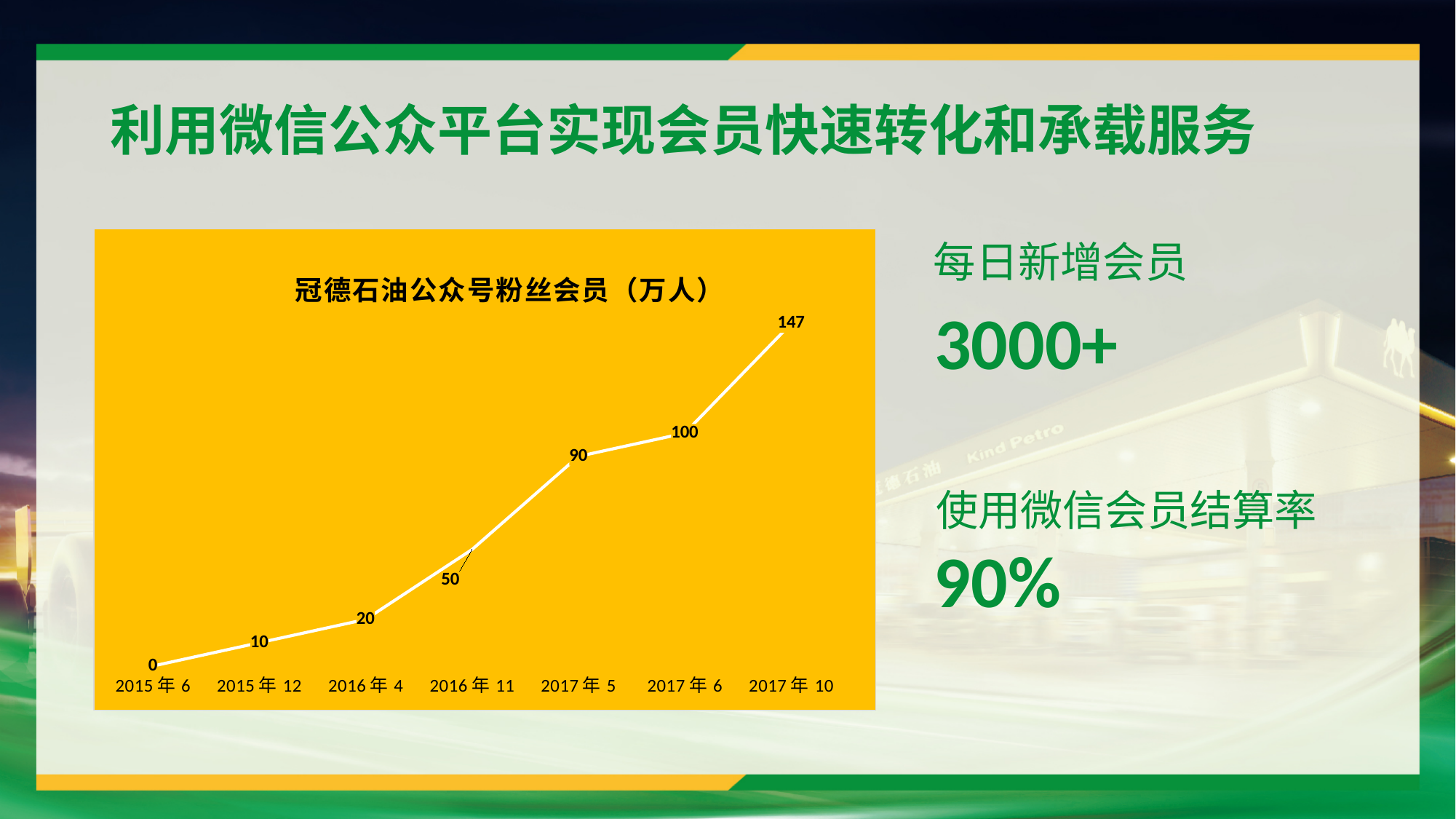

利用微信公众平台实现会员快速转化和承载服务

### Chart: 冠德石油公众号粉丝会员（万人）

| Category | 粉丝数量 |
|---|---|
| 2015年6 | 0.0 |
| 2015年12 | 10.0 |
| 2016年4 | 20.0 |
| 2016年11 | 50.0 |
| 2017年5 | 90.0 |
| 2017年6 | 100.0 |
| 2017年10 | 147.0 |
每日新增会员
3000+
使用微信会员结算率
90%